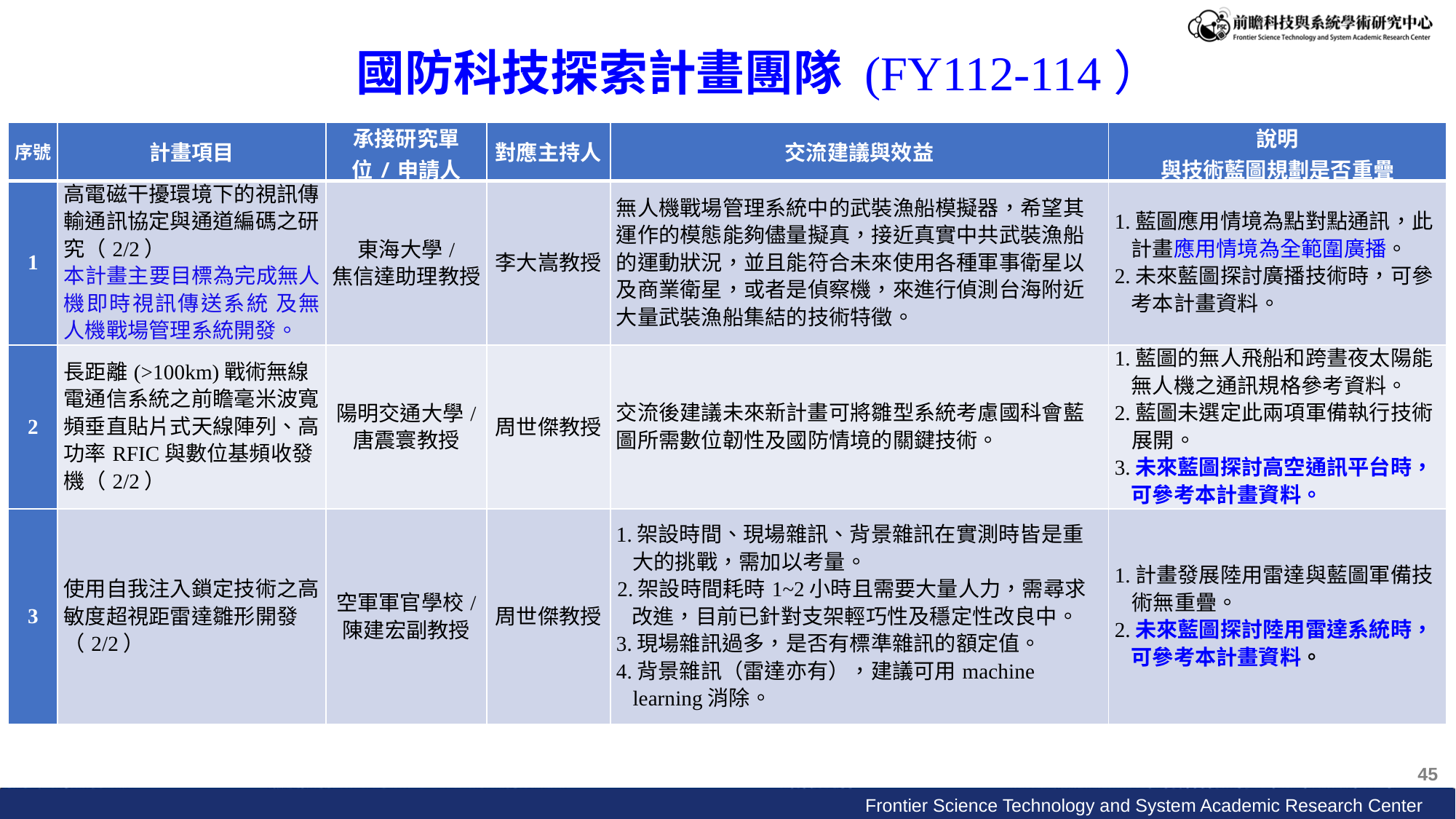

國防科技探索計畫團隊 (FY112-114）
| 序號 | 計畫項目 | 承接研究單位/申請人 | 對應主持人 | 交流建議與效益 | 說明 與技術藍圖規劃是否重疊 |
| --- | --- | --- | --- | --- | --- |
| 1 | 高電磁干擾環境下的視訊傳輸通訊協定與通道編碼之研究（2/2） 本計畫主要目標為完成無人機即時視訊傳送系統 及無人機戰場管理系統開發。 | 東海大學/ 焦信達助理教授 | 李大嵩教授 | 無人機戰場管理系統中的武裝漁船模擬器，希望其運作的模態能夠儘量擬真，接近真實中共武裝漁船的運動狀況，並且能符合未來使用各種軍事衛星以及商業衛星，或者是偵察機，來進行偵測台海附近大量武裝漁船集結的技術特徵。 | 1.藍圖應用情境為點對點通訊，此計畫應用情境為全範圍廣播。 2.未來藍圖探討廣播技術時，可參考本計畫資料。 |
| 2 | 長距離(>100km)戰術無線電通信系統之前瞻毫米波寬頻垂直貼片式天線陣列、高功率RFIC與數位基頻收發機（2/2） | 陽明交通大學/ 唐震寰教授 | 周世傑教授 | 交流後建議未來新計畫可將雛型系統考慮國科會藍圖所需數位韌性及國防情境的關鍵技術。 | 1.藍圖的無人飛船和跨晝夜太陽能無人機之通訊規格參考資料。 2.藍圖未選定此兩項軍備執行技術展開。 3.未來藍圖探討高空通訊平台時，可參考本計畫資料。 |
| 3 | 使用自我注入鎖定技術之高敏度超視距雷達雛形開發（2/2） | 空軍軍官學校/ 陳建宏副教授 | 周世傑教授 | 1.架設時間、現場雜訊、背景雜訊在實測時皆是重大的挑戰，需加以考量。 2.架設時間耗時1~2小時且需要大量人力，需尋求改進，目前已針對支架輕巧性及穩定性改良中。 3.現場雜訊過多，是否有標準雜訊的額定值。 4.背景雜訊（雷達亦有），建議可用machine learning消除。 | 1.計畫發展陸用雷達與藍圖軍備技術無重疊。 2.未來藍圖探討陸用雷達系統時，可參考本計畫資料。 |